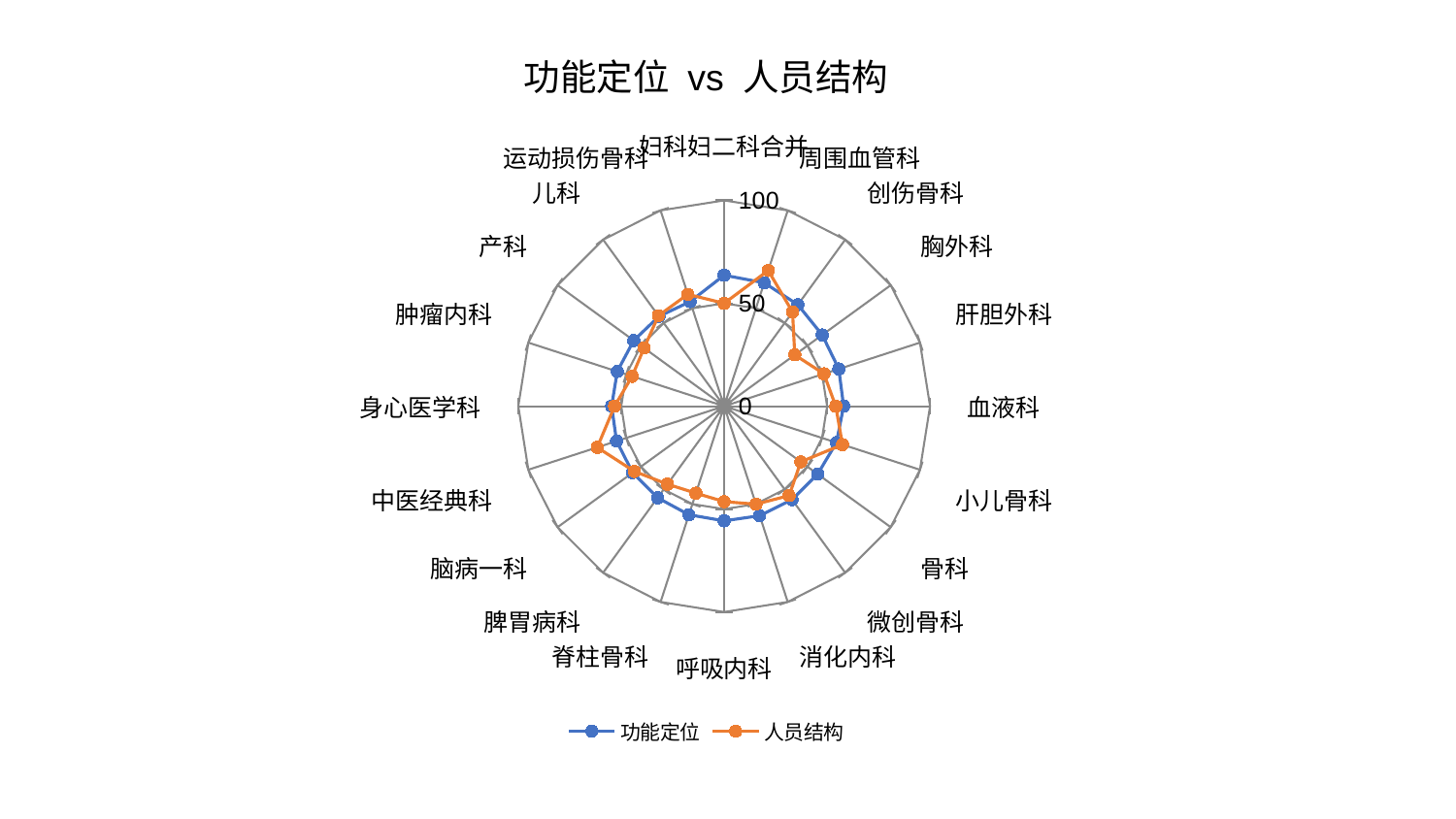

### Chart: 功能定位 vs 人员结构

| Category | 功能定位 | 人员结构 |
|---|---|---|
| 妇科妇二科合并 | 63.66519251150641 | 49.97767686858323 |
| 周围血管科 | 63.02690968870497 | 69.34223313656102 |
| 创伤骨科 | 60.93393306059356 | 56.55054191926888 |
| 胸外科 | 58.89072309784093 | 42.42838280980077 |
| 肝胆外科 | 58.554328499907136 | 50.95703732709713 |
| 血液科 | 58.02214617970277 | 54.21810973411233 |
| 小儿骨科 | 57.35150906184948 | 60.43719806058585 |
| 骨科 | 56.132863512767585 | 46.03698970810634 |
| 微创骨科 | 56.12166607300994 | 53.71186318903082 |
| 消化内科 | 55.94417701814053 | 50.05791610271096 |
| 呼吸内科 | 55.713729532552996 | 46.4015894796873 |
| 脊柱骨科 | 55.46913326562765 | 44.43922006025116 |
| 脾胃病科 | 54.99415650172004 | 46.86286532383698 |
| 脑病一科 | 54.94686807867297 | 53.922528723766234 |
| 中医经典科 | 54.945453124747516 | 64.83374586934163 |
| 身心医学科 | 54.65929802625682 | 53.23501592613627 |
| 肿瘤内科 | 54.61066572636064 | 47.01921890194114 |
| 产科 | 54.31003179723445 | 48.10149738912408 |
| 儿科 | 53.940341874089206 | 54.366166936108044 |
| 运动损伤骨科 | 53.43694655899018 | 57.1562961830663 |
37